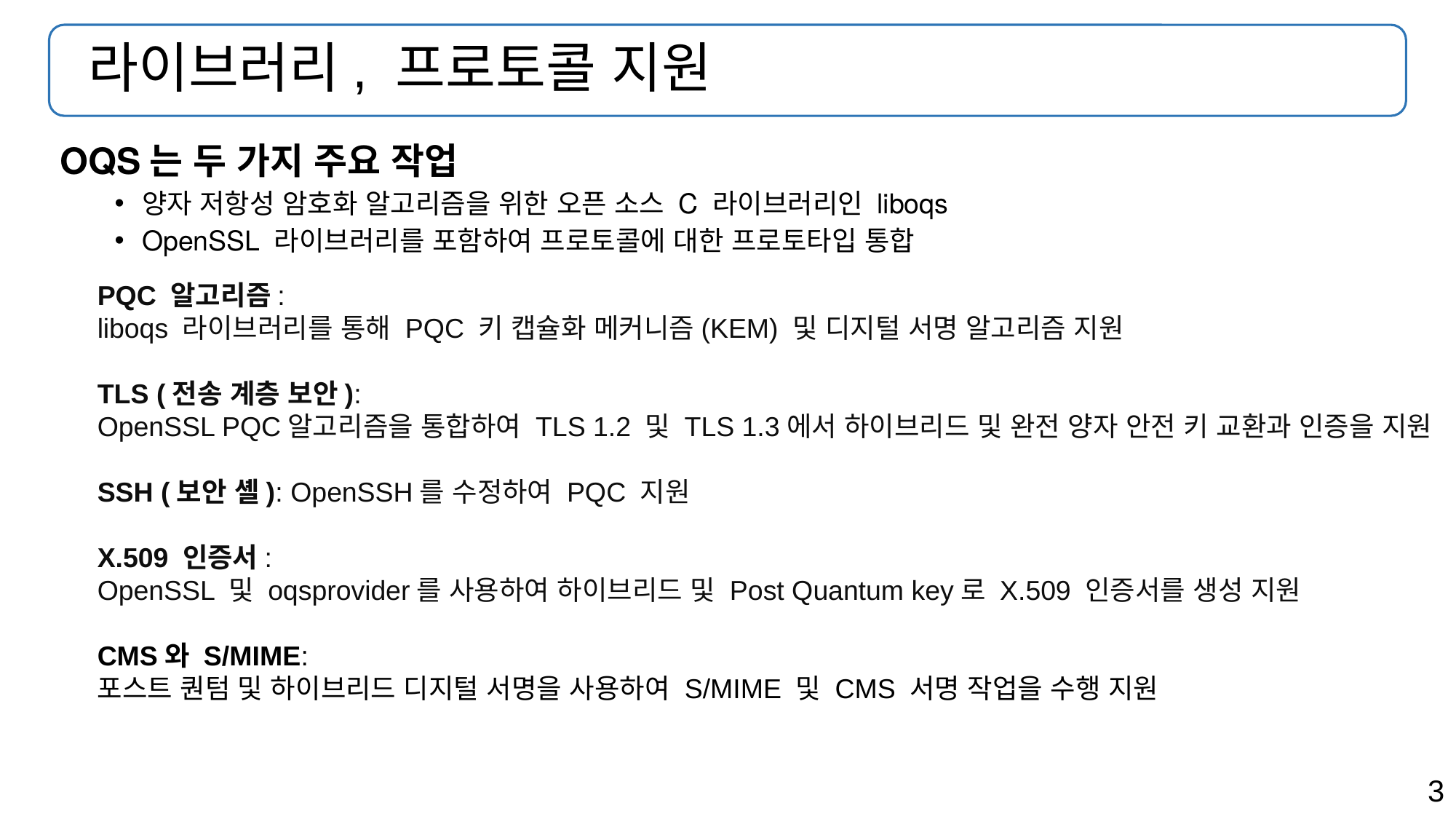

# 라이브러리, 프로토콜 지원
OQS는 두 가지 주요 작업
양자 저항성 암호화 알고리즘을 위한 오픈 소스 C 라이브러리인 liboqs
OpenSSL 라이브러리를 포함하여 프로토콜에 대한 프로토타입 통합

PQC 알고리즘:
liboqs 라이브러리를 통해 PQC 키 캡슐화 메커니즘(KEM) 및 디지털 서명 알고리즘 지원

TLS (전송 계층 보안):
OpenSSL PQC알고리즘을 통합하여 TLS 1.2 및 TLS 1.3에서 하이브리드 및 완전 양자 안전 키 교환과 인증을 지원

SSH (보안 셸): OpenSSH를 수정하여 PQC 지원

X.509 인증서:
OpenSSL 및 oqsprovider를 사용하여 하이브리드 및 Post Quantum key로 X.509 인증서를 생성 지원

CMS와 S/MIME:
포스트 퀀텀 및 하이브리드 디지털 서명을 사용하여 S/MIME 및 CMS 서명 작업을 수행 지원